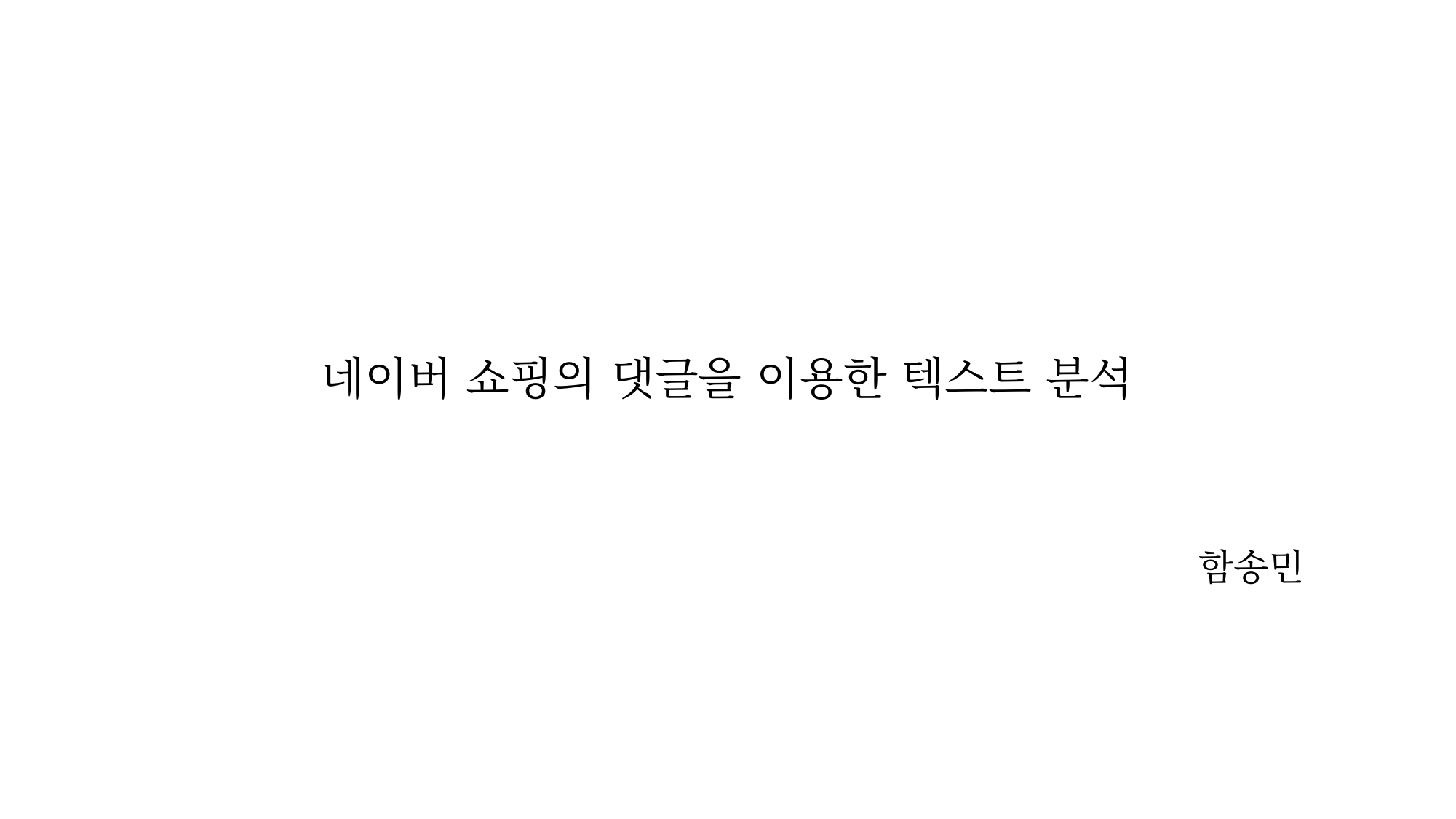

# 네이버 쇼핑의 댓글을 이용한 텍스트 분석
함송민